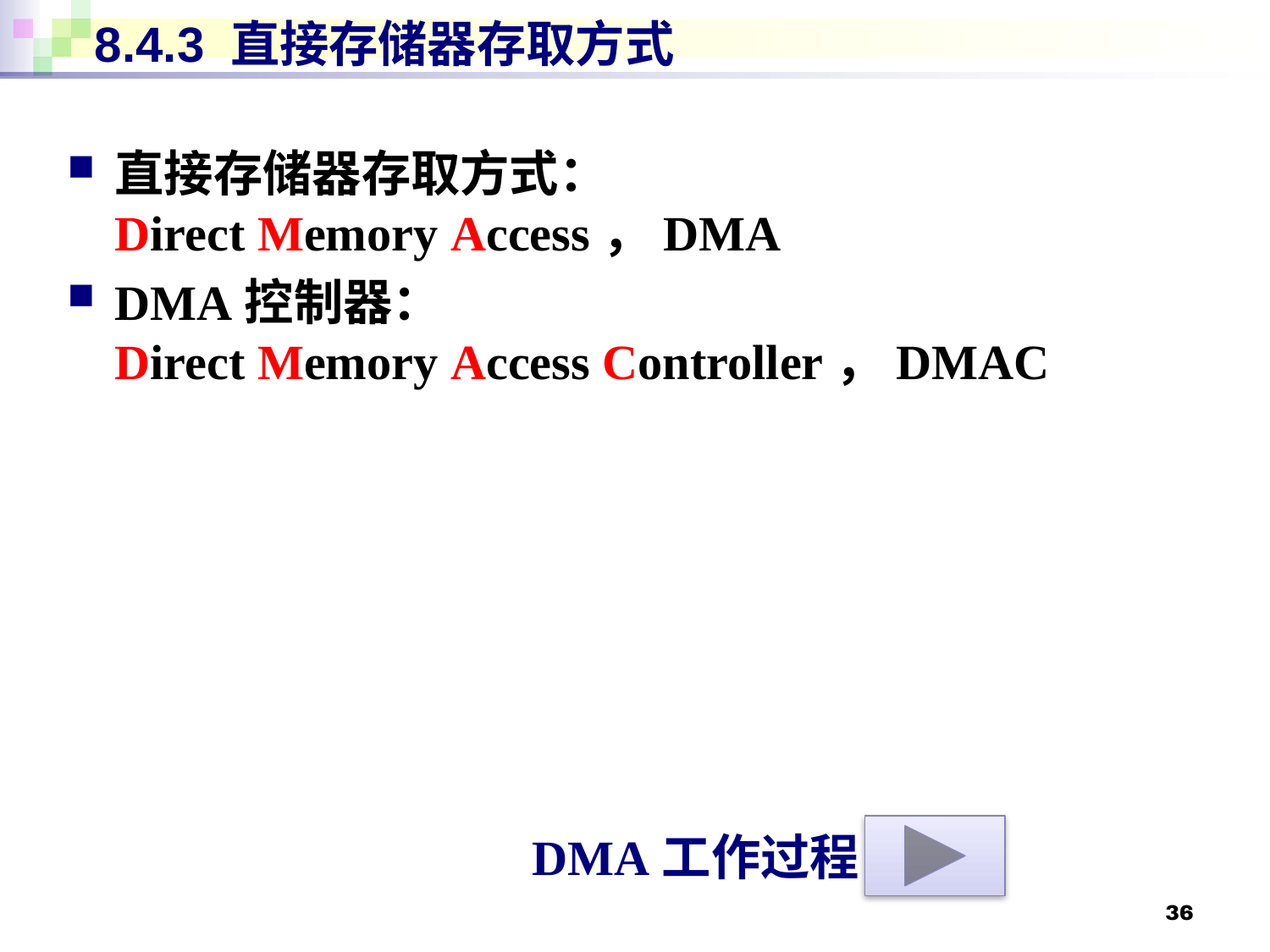

# 8.4.3 直接存储器存取方式
直接存储器存取方式：
Direct Memory Access，DMA
DMA控制器：
Direct Memory Access Controller，DMAC

DMA工作过程
36